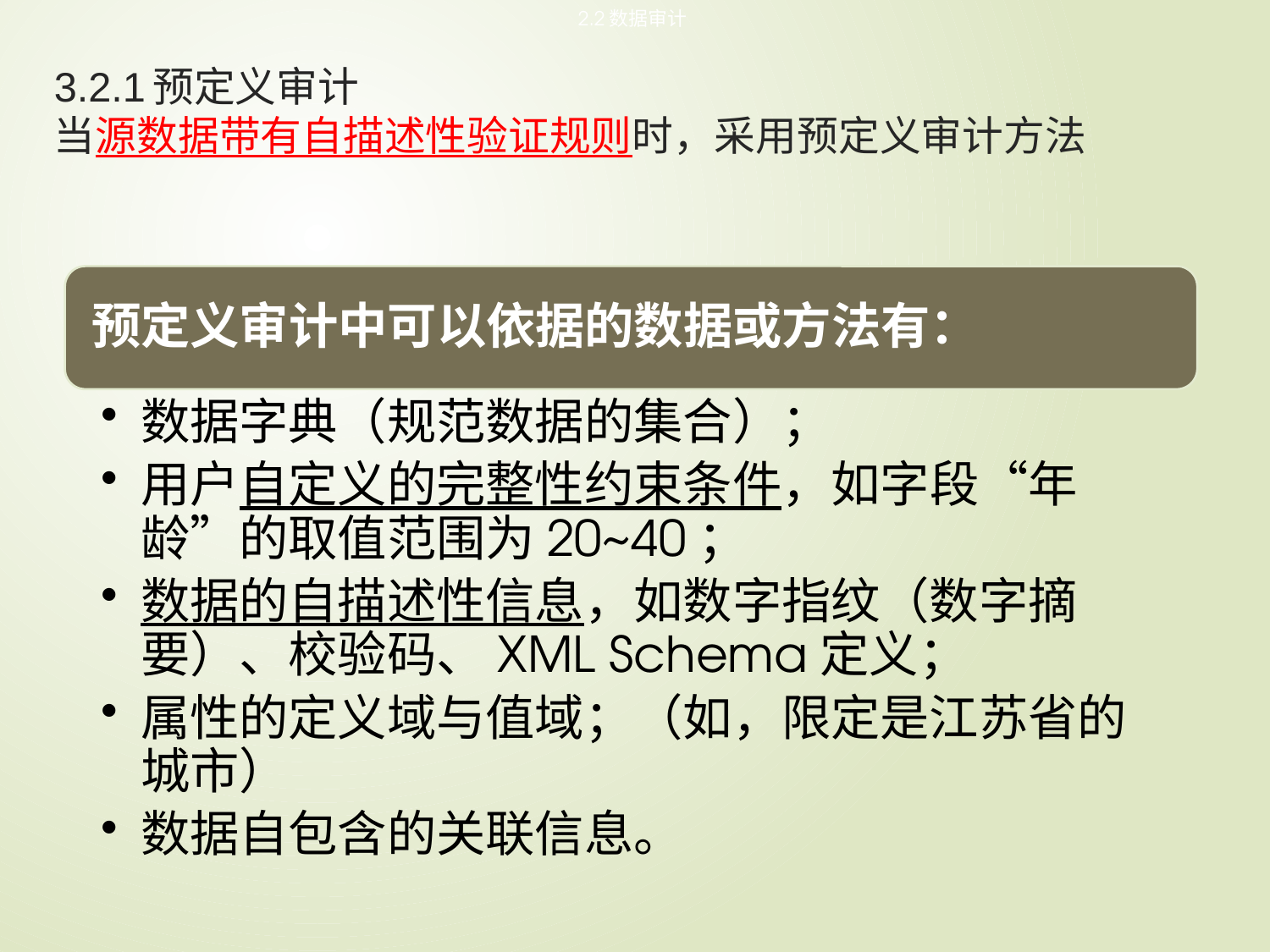

2.2数据审计
# 3.2.1预定义审计 当源数据带有自描述性验证规则时，采用预定义审计方法
预定义审计中可以依据的数据或方法有：
数据字典（规范数据的集合）；
用户自定义的完整性约束条件，如字段“年龄”的取值范围为20~40；
数据的自描述性信息，如数字指纹（数字摘要）、校验码、XML Schema定义；
属性的定义域与值域；（如，限定是江苏省的城市）
数据自包含的关联信息。